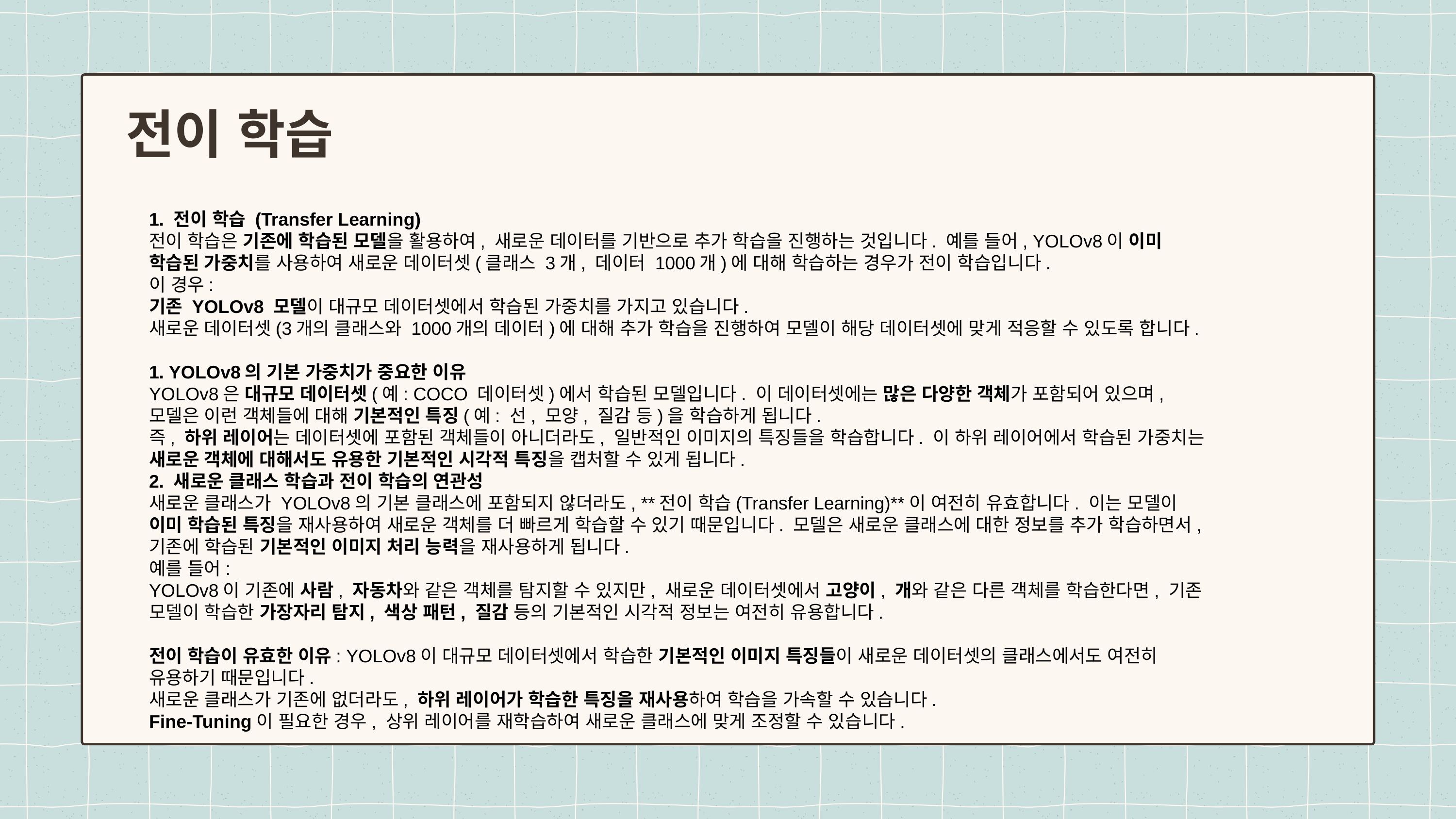

전이 학습
1. 전이 학습 (Transfer Learning)
전이 학습은 기존에 학습된 모델을 활용하여, 새로운 데이터를 기반으로 추가 학습을 진행하는 것입니다. 예를 들어, YOLOv8이 이미 학습된 가중치를 사용하여 새로운 데이터셋(클래스 3개, 데이터 1000개)에 대해 학습하는 경우가 전이 학습입니다.
이 경우:
기존 YOLOv8 모델이 대규모 데이터셋에서 학습된 가중치를 가지고 있습니다.
새로운 데이터셋(3개의 클래스와 1000개의 데이터)에 대해 추가 학습을 진행하여 모델이 해당 데이터셋에 맞게 적응할 수 있도록 합니다.

1. YOLOv8의 기본 가중치가 중요한 이유
YOLOv8은 대규모 데이터셋(예: COCO 데이터셋)에서 학습된 모델입니다. 이 데이터셋에는 많은 다양한 객체가 포함되어 있으며, 모델은 이런 객체들에 대해 기본적인 특징(예: 선, 모양, 질감 등)을 학습하게 됩니다.
즉, 하위 레이어는 데이터셋에 포함된 객체들이 아니더라도, 일반적인 이미지의 특징들을 학습합니다. 이 하위 레이어에서 학습된 가중치는 새로운 객체에 대해서도 유용한 기본적인 시각적 특징을 캡처할 수 있게 됩니다.
2. 새로운 클래스 학습과 전이 학습의 연관성
새로운 클래스가 YOLOv8의 기본 클래스에 포함되지 않더라도, **전이 학습(Transfer Learning)**이 여전히 유효합니다. 이는 모델이 이미 학습된 특징을 재사용하여 새로운 객체를 더 빠르게 학습할 수 있기 때문입니다. 모델은 새로운 클래스에 대한 정보를 추가 학습하면서, 기존에 학습된 기본적인 이미지 처리 능력을 재사용하게 됩니다.
예를 들어:
YOLOv8이 기존에 사람, 자동차와 같은 객체를 탐지할 수 있지만, 새로운 데이터셋에서 고양이, 개와 같은 다른 객체를 학습한다면, 기존 모델이 학습한 가장자리 탐지, 색상 패턴, 질감 등의 기본적인 시각적 정보는 여전히 유용합니다.

전이 학습이 유효한 이유: YOLOv8이 대규모 데이터셋에서 학습한 기본적인 이미지 특징들이 새로운 데이터셋의 클래스에서도 여전히 유용하기 때문입니다.
새로운 클래스가 기존에 없더라도, 하위 레이어가 학습한 특징을 재사용하여 학습을 가속할 수 있습니다.
Fine-Tuning이 필요한 경우, 상위 레이어를 재학습하여 새로운 클래스에 맞게 조정할 수 있습니다.